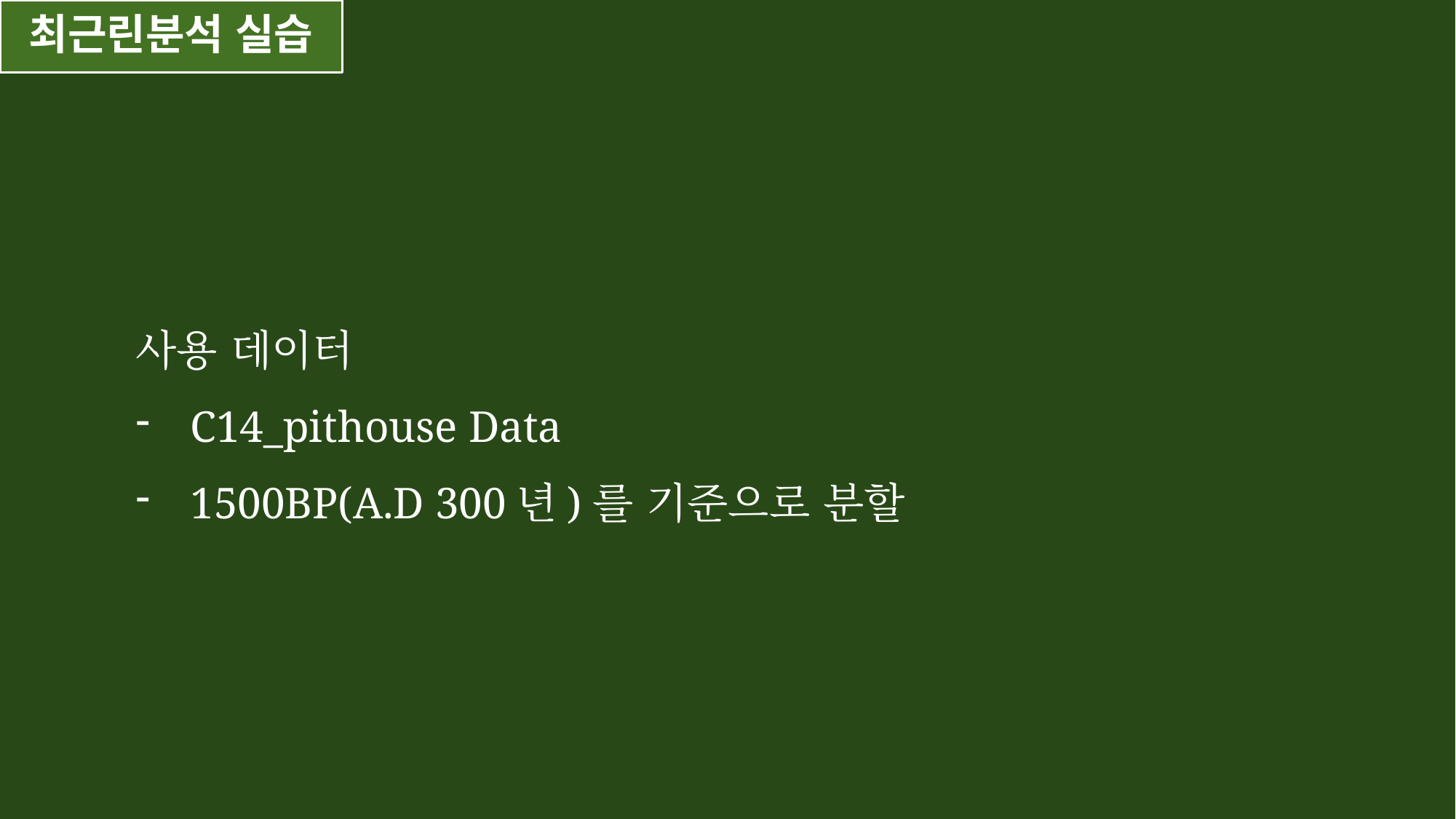

최근린분석 실습
사용 데이터
C14_pithouse Data
1500BP(A.D 300년)를 기준으로 분할